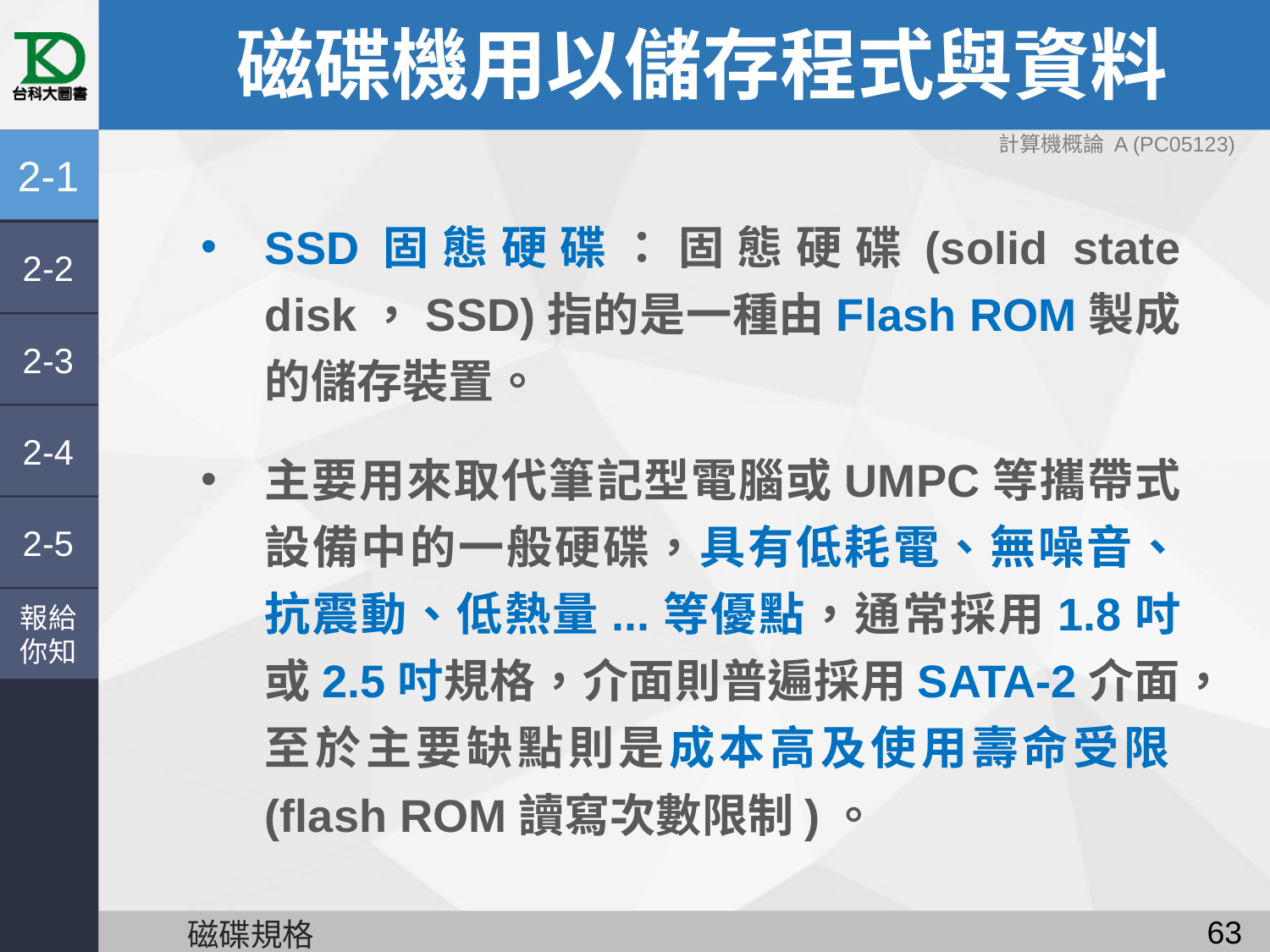

# 磁碟機用以儲存程式與資料
計算機概論 A (PC05123)
2-1
SSD固態硬碟：固態硬碟(solid state disk，SSD)指的是一種由Flash ROM製成的儲存裝置。
主要用來取代筆記型電腦或UMPC等攜帶式設備中的一般硬碟，具有低耗電、無噪音、抗震動、低熱量...等優點，通常採用1.8吋或2.5吋規格，介面則普遍採用SATA-2介面，至於主要缺點則是成本高及使用壽命受限(flash ROM讀寫次數限制)。
2-2
2-3
2-4
2-5
報給
你知
63
磁碟規格